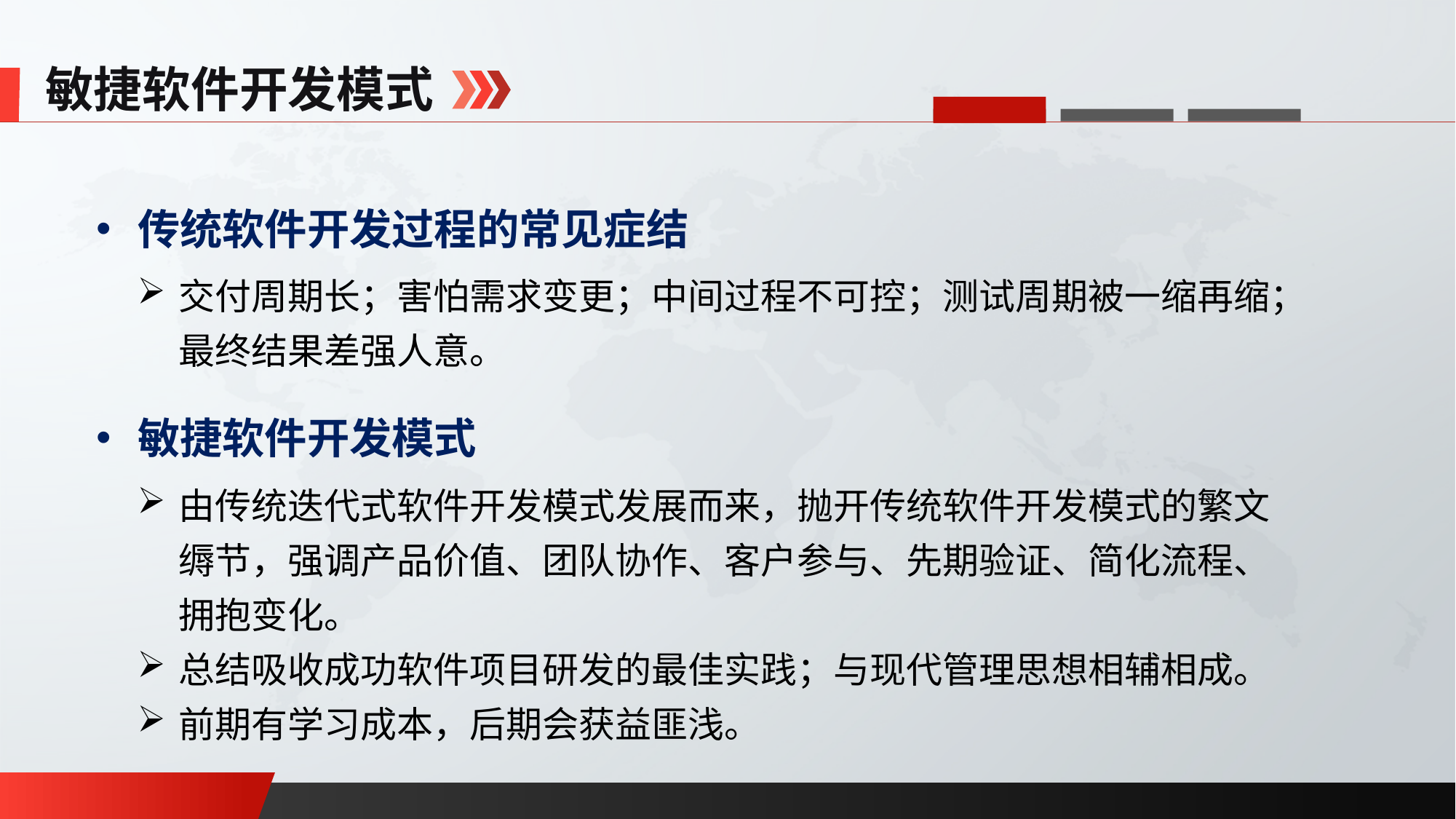

敏捷软件开发模式

传统软件开发过程的常见症结
交付周期长；害怕需求变更；中间过程不可控；测试周期被一缩再缩；最终结果差强人意。
敏捷软件开发模式
由传统迭代式软件开发模式发展而来，抛开传统软件开发模式的繁文缛节，强调产品价值、团队协作、客户参与、先期验证、简化流程、拥抱变化。
总结吸收成功软件项目研发的最佳实践；与现代管理思想相辅相成。
前期有学习成本，后期会获益匪浅。